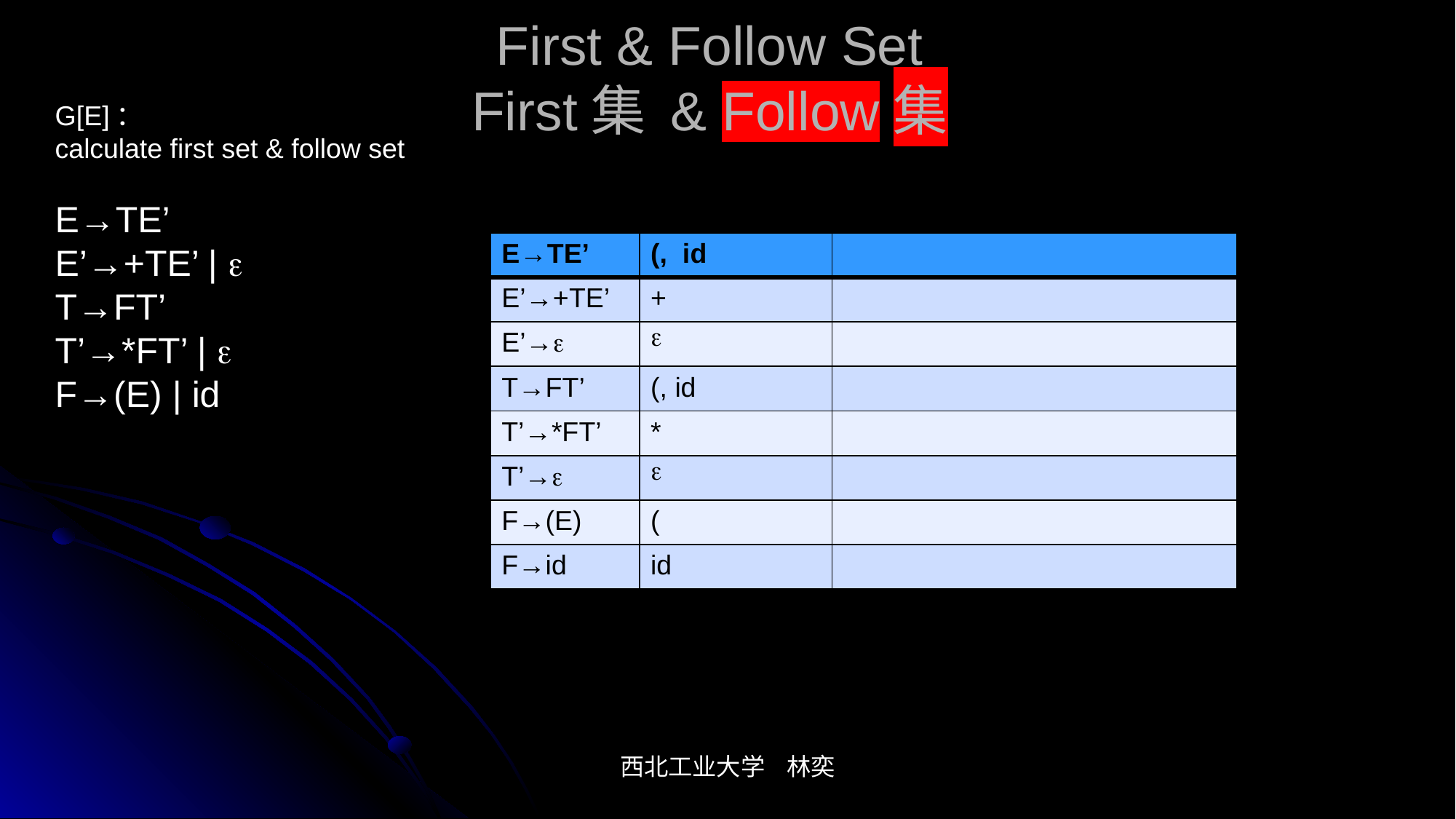

# First & Follow Set First集 & Follow集
G[E]：
calculate first set & follow set

E→TE’
E’→+TE’ | ε
T→FT’
T’→*FT’ | ε
F→(E) | id
| E→TE’ | (, id |  |
| --- | --- | --- |
| E’→+TE’ | + |  |
| E’→ε | ε |  |
| T→FT’ | (, id |  |
| T’→\*FT’ | \* |  |
| T’→ε | ε |  |
| F→(E) | ( |  |
| F→id | id |  |
西北工业大学    林奕
55